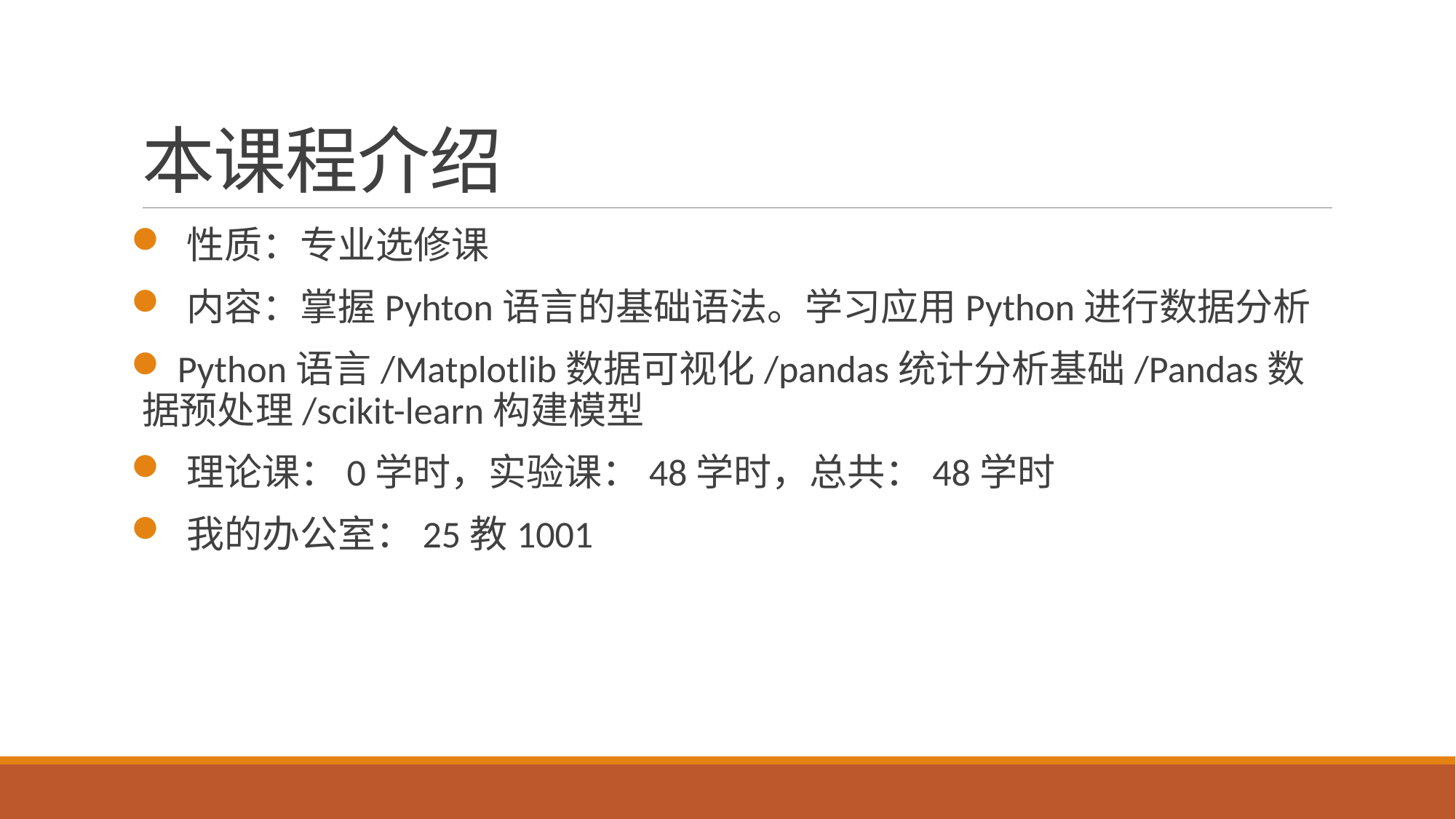

# 本课程介绍
 性质：专业选修课
 内容：掌握Pyhton语言的基础语法。学习应用Python进行数据分析
 Python语言/Matplotlib数据可视化/pandas统计分析基础/Pandas数据预处理/scikit-learn构建模型
 理论课：0学时，实验课：48学时，总共：48学时
 我的办公室：25教1001